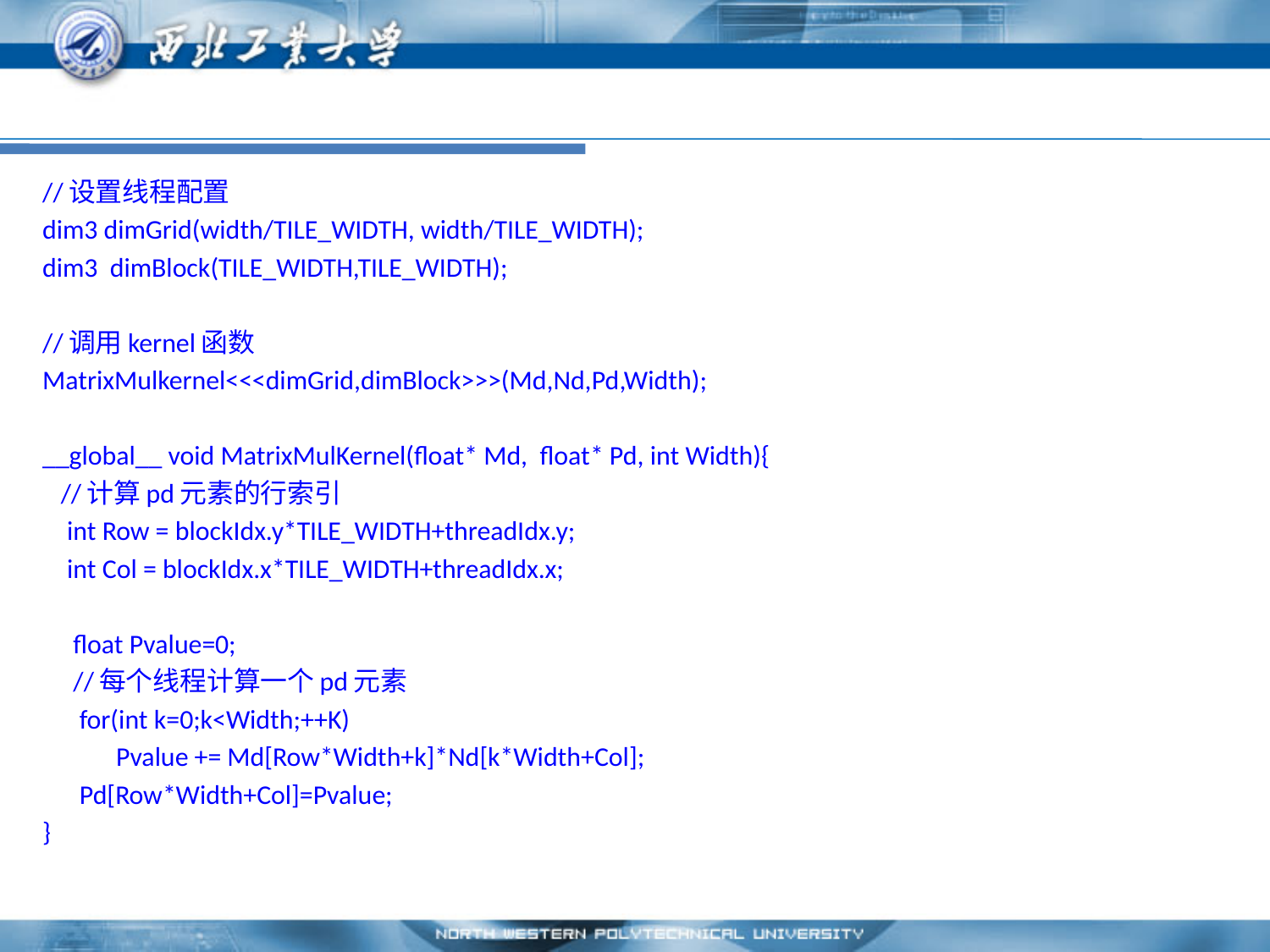

#
//设置线程配置
dim3 dimGrid(width/TILE_WIDTH, width/TILE_WIDTH);
dim3  dimBlock(TILE_WIDTH,TILE_WIDTH);

//调用kernel函数
MatrixMulkernel<<<dimGrid,dimBlock>>>(Md,Nd,Pd,Width);

__global__ void MatrixMulKernel(float* Md,  float* Pd, int Width){
   //计算pd元素的行索引
    int Row = blockIdx.y*TILE_WIDTH+threadIdx.y;
    int Col = blockIdx.x*TILE_WIDTH+threadIdx.x;

     float Pvalue=0;
     //每个线程计算一个pd元素
      for(int k=0;k<Width;++K)
            Pvalue += Md[Row*Width+k]*Nd[k*Width+Col];
      Pd[Row*Width+Col]=Pvalue;
}